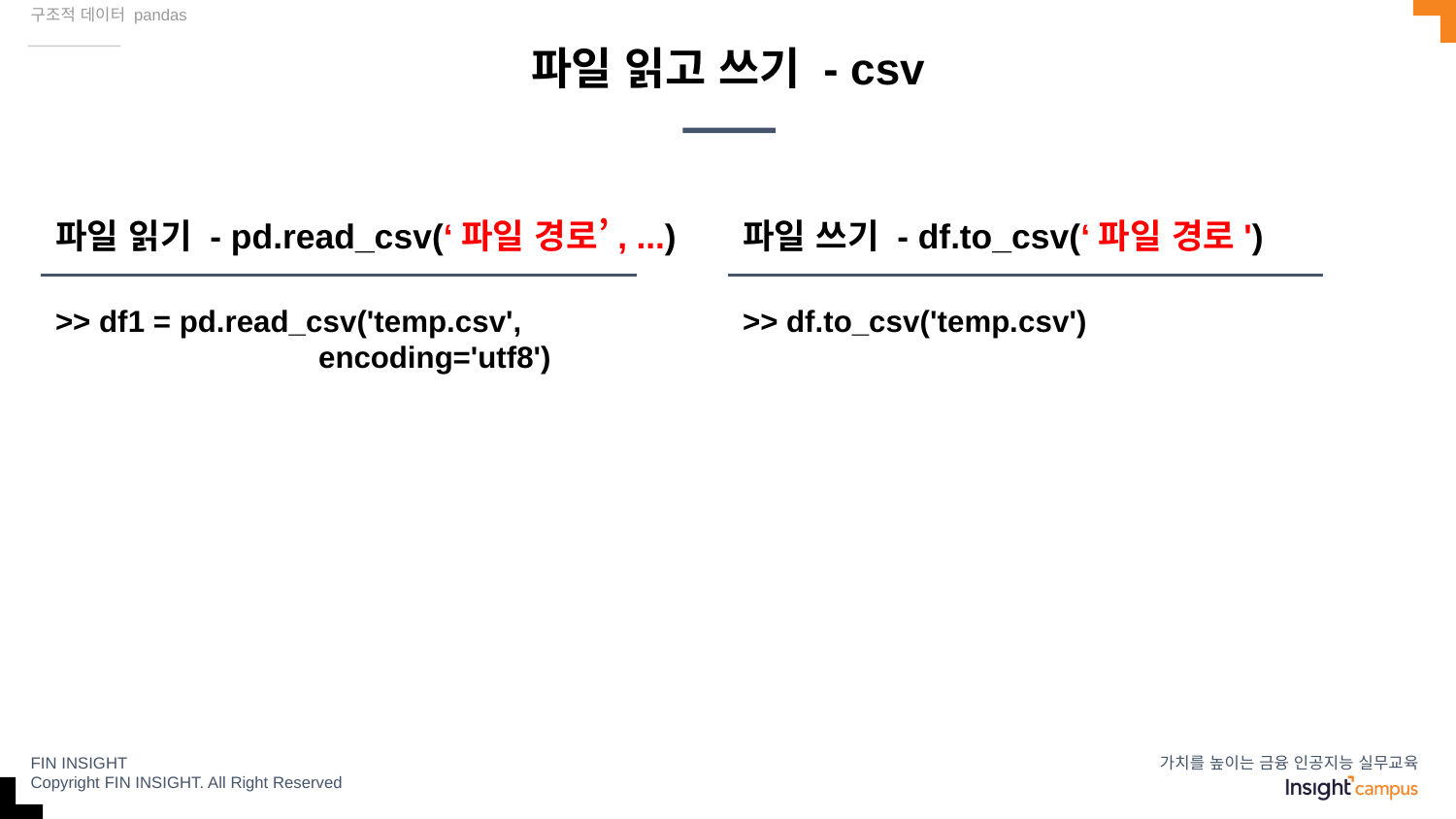

구조적 데이터 pandas
# 파일 읽고 쓰기 - csv
파일 읽기 - pd.read_csv(‘파일 경로’, ...)
파일 쓰기 - df.to_csv(‘파일 경로')

>> df1 = pd.read_csv('temp.csv',
                               encoding='utf8')
>> df.to_csv('temp.csv')